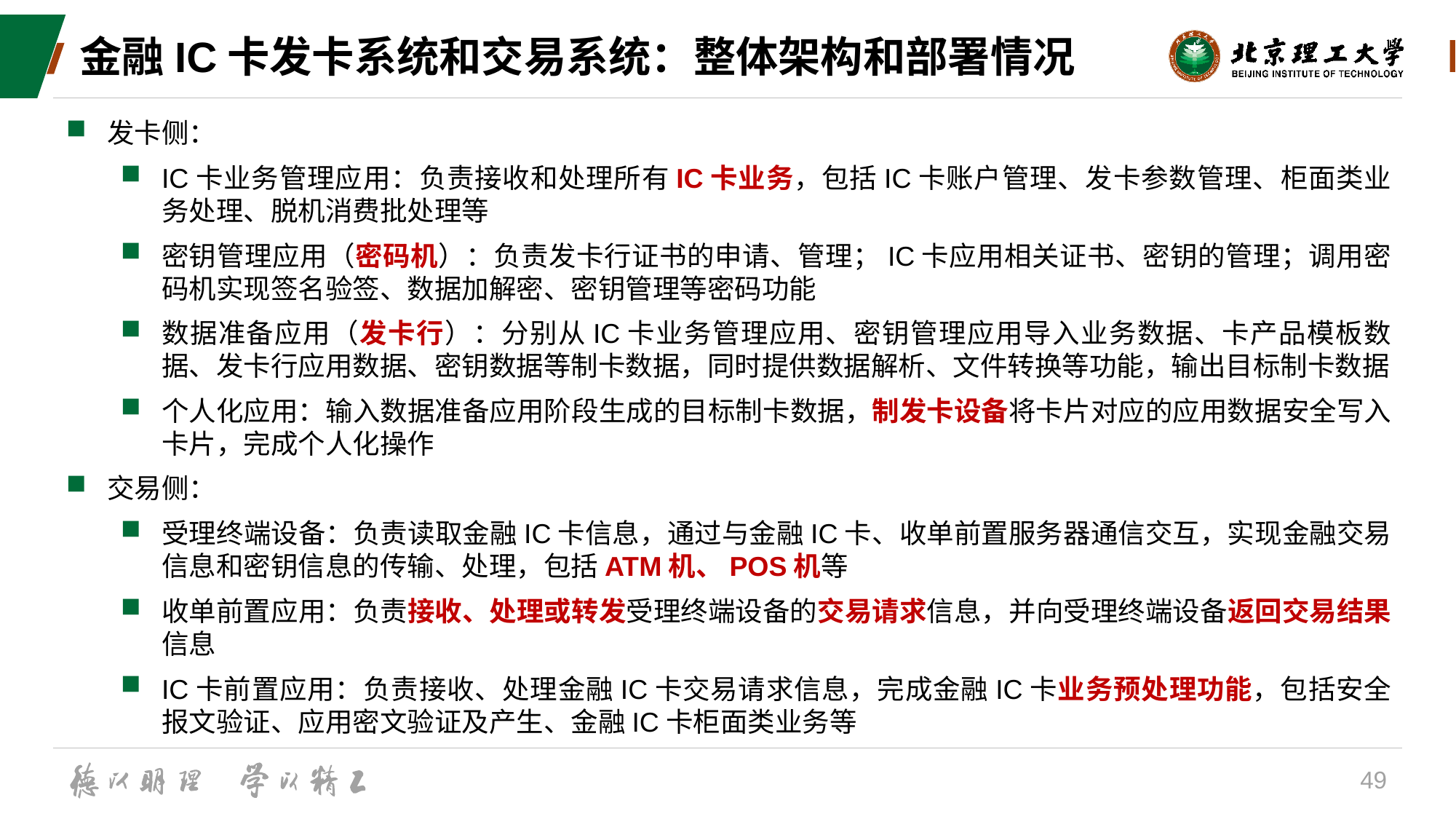

# 金融IC卡发卡系统和交易系统：整体架构和部署情况
发卡侧：
IC卡业务管理应用：负责接收和处理所有IC卡业务，包括IC卡账户管理、发卡参数管理、柜面类业务处理、脱机消费批处理等
密钥管理应用（密码机）：负责发卡行证书的申请、管理；IC卡应用相关证书、密钥的管理；调用密码机实现签名验签、数据加解密、密钥管理等密码功能
数据准备应用（发卡行）：分别从IC卡业务管理应用、密钥管理应用导入业务数据、卡产品模板数据、发卡行应用数据、密钥数据等制卡数据，同时提供数据解析、文件转换等功能，输出目标制卡数据
个人化应用：输入数据准备应用阶段生成的目标制卡数据，制发卡设备将卡片对应的应用数据安全写入卡片，完成个人化操作
交易侧：
受理终端设备：负责读取金融IC卡信息，通过与金融IC卡、收单前置服务器通信交互，实现金融交易信息和密钥信息的传输、处理，包括ATM机、POS机等
收单前置应用：负责接收、处理或转发受理终端设备的交易请求信息，并向受理终端设备返回交易结果信息
IC卡前置应用：负责接收、处理金融IC卡交易请求信息，完成金融IC卡业务预处理功能，包括安全报文验证、应用密文验证及产生、金融IC卡柜面类业务等